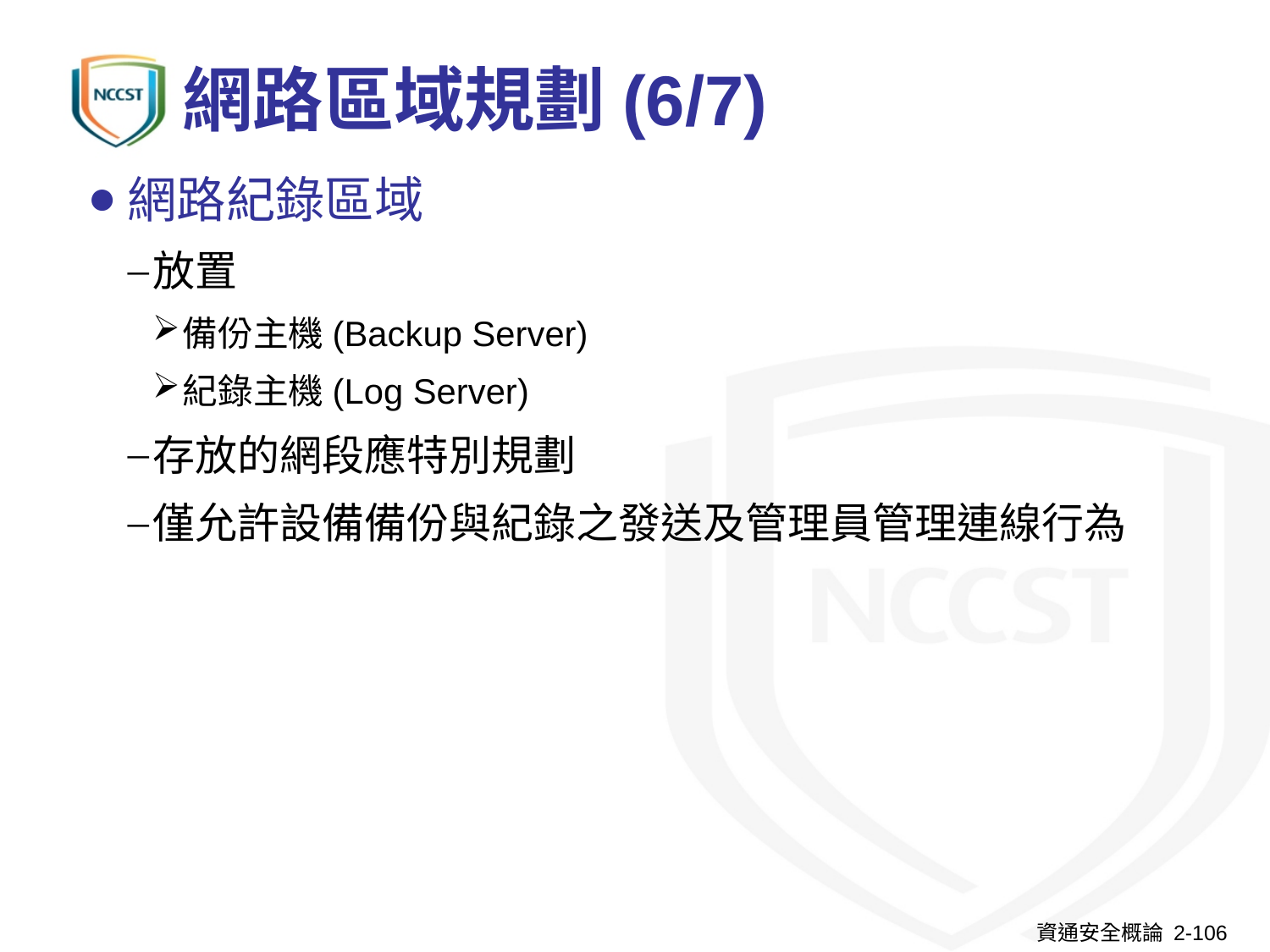

# 網路區域規劃(6/7)
網路紀錄區域
放置
備份主機(Backup Server)
紀錄主機(Log Server)
存放的網段應特別規劃
僅允許設備備份與紀錄之發送及管理員管理連線行為